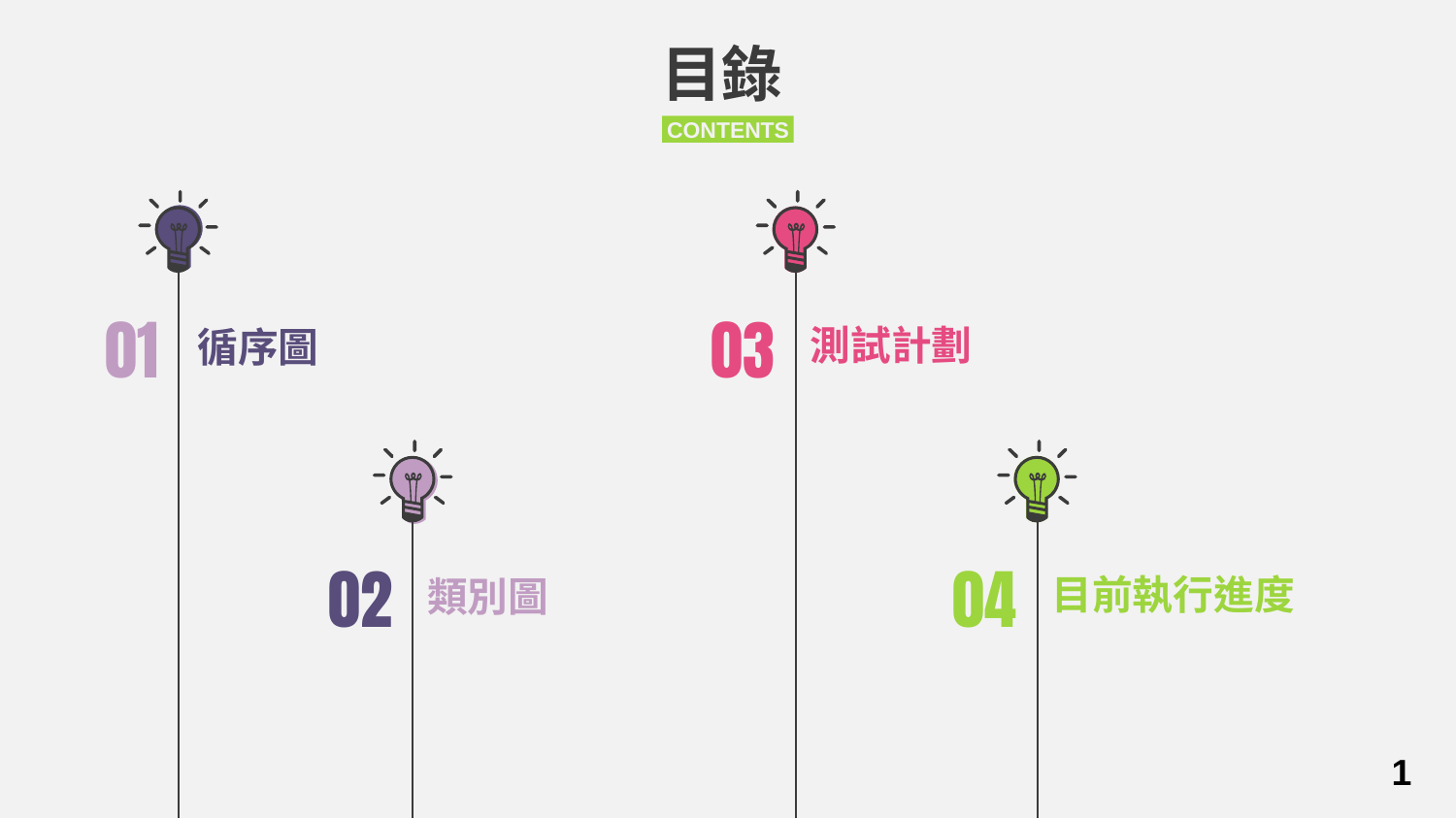

目錄
CONTENTS

01
03
測試計劃
循序圖

02
04

目前執行進度
類別圖
1